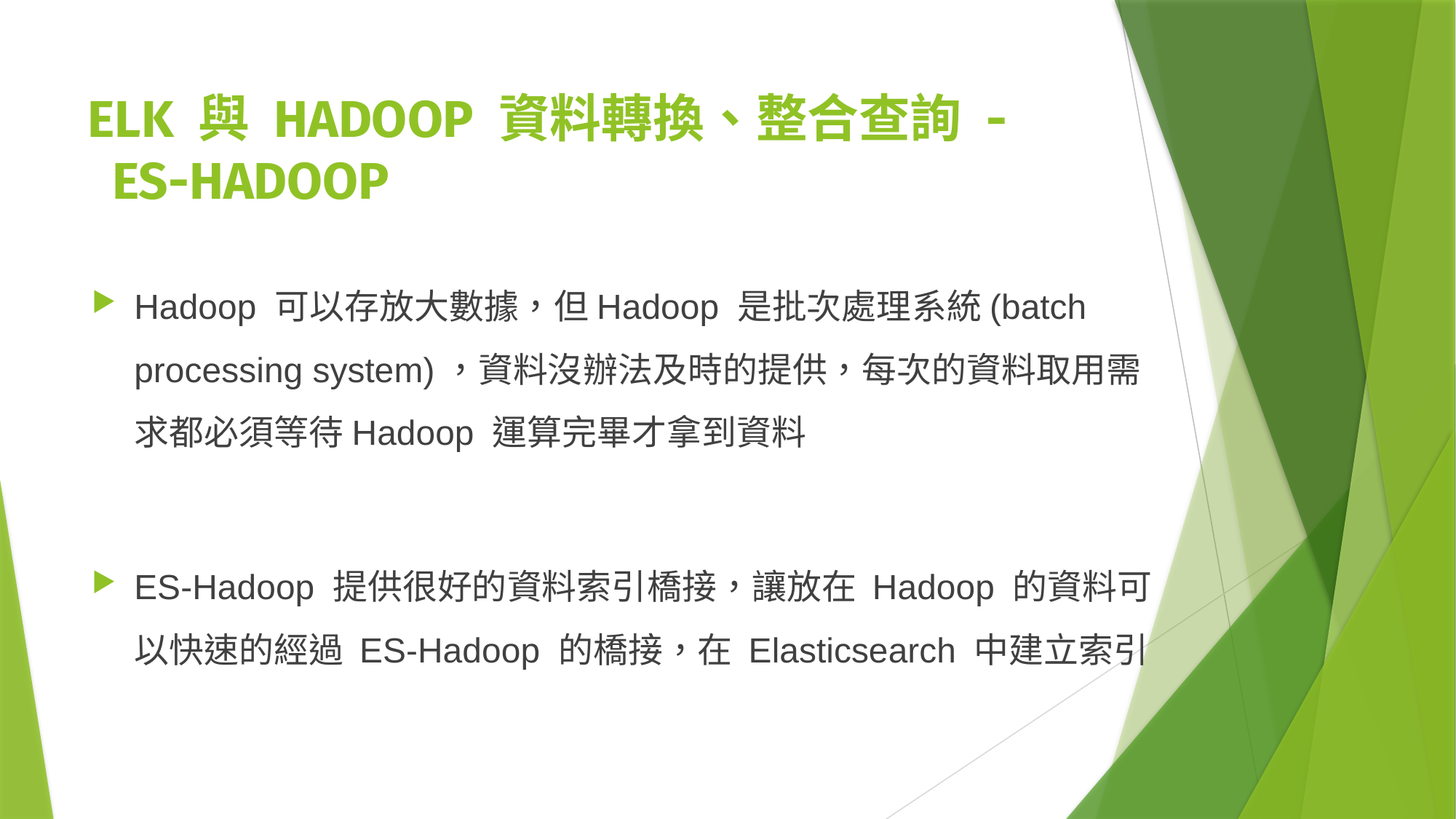

ELK 與 Hadoop 資料轉換、整合查詢 -
  ES-hadoop
Hadoop 可以存放大數據，但Hadoop 是批次處理系統(batch processing system)，資料沒辦法及時的提供，每次的資料取用需求都必須等待Hadoop 運算完畢才拿到資料

ES-Hadoop 提供很好的資料索引橋接，讓放在 Hadoop 的資料可以快速的經過 ES-Hadoop 的橋接，在 Elasticsearch 中建立索引